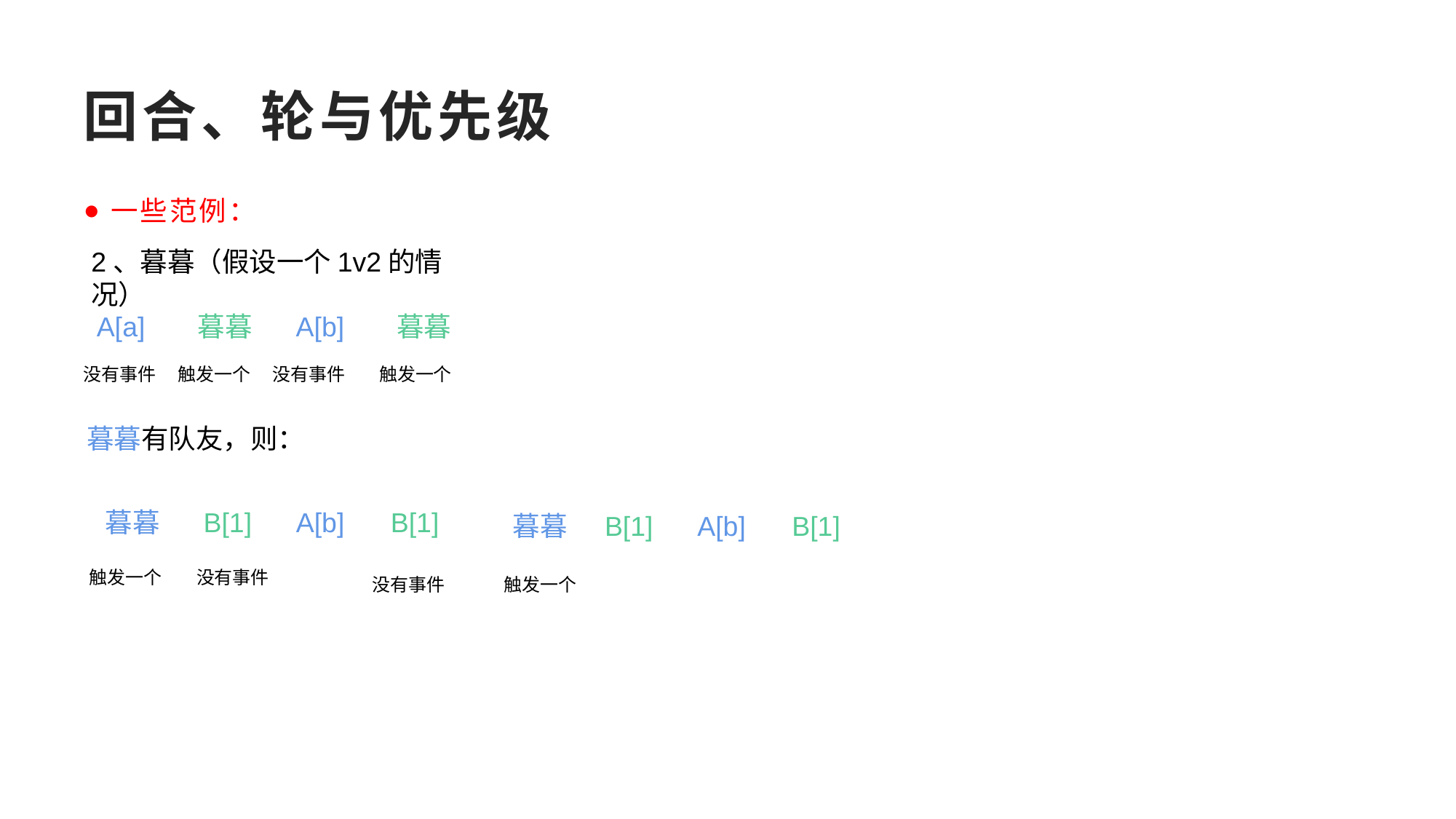

# 回合、轮与优先级
一些范例：
2、暮暮（假设一个1v2的情况）
A[a]      暮暮      A[b]      暮暮
没有事件
触发一个
没有事件
触发一个
暮暮有队友，则：
暮暮      B[1]      A[b]      B[1]
暮暮     B[1]      A[b]      B[1]
触发一个
没有事件
没有事件
触发一个